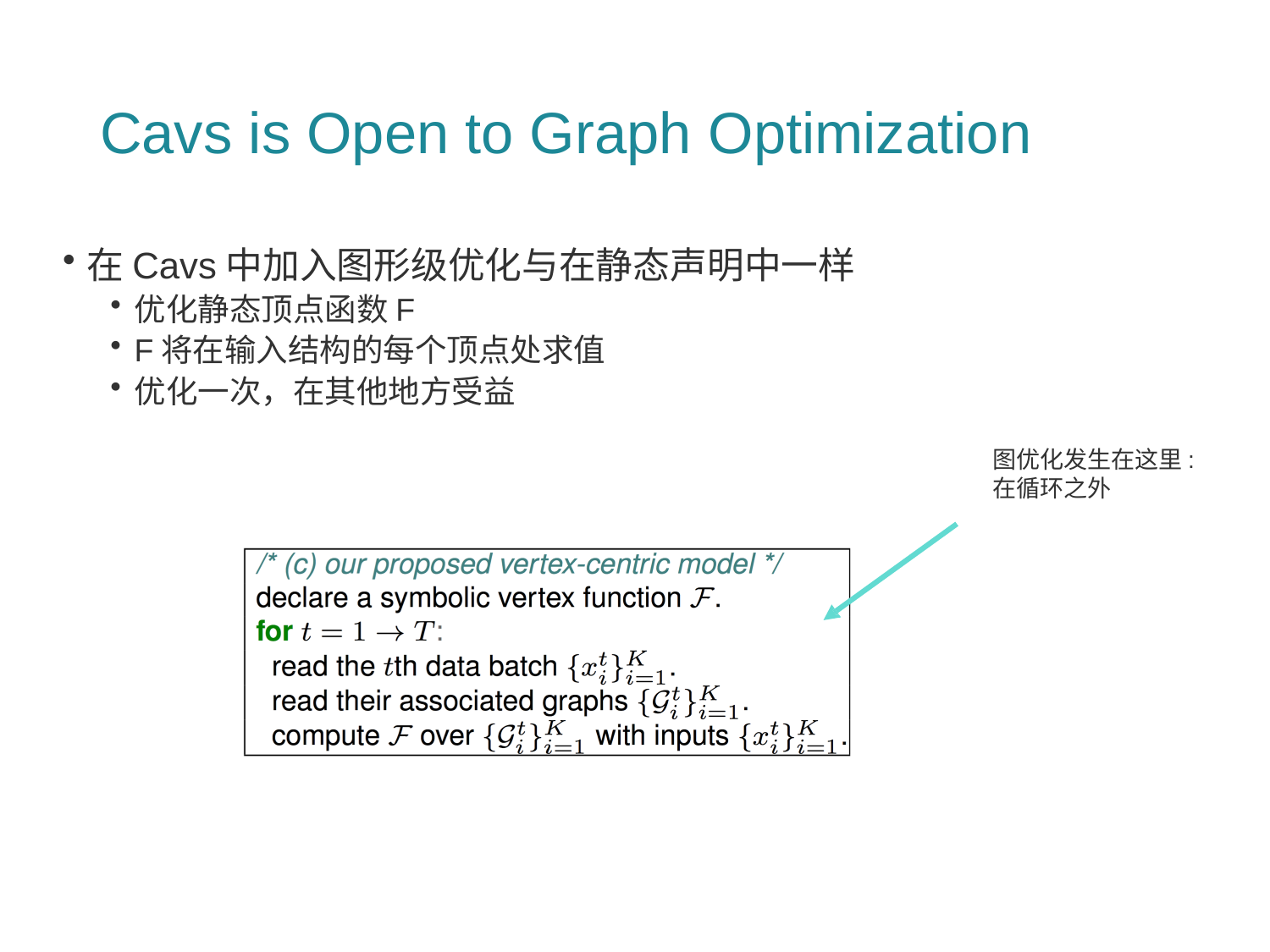

# Cavs is Open to Graph Optimization
在Cavs中加入图形级优化与在静态声明中一样
优化静态顶点函数F
F将在输入结构的每个顶点处求值
优化一次，在其他地方受益
图优化发生在这里:在循环之外